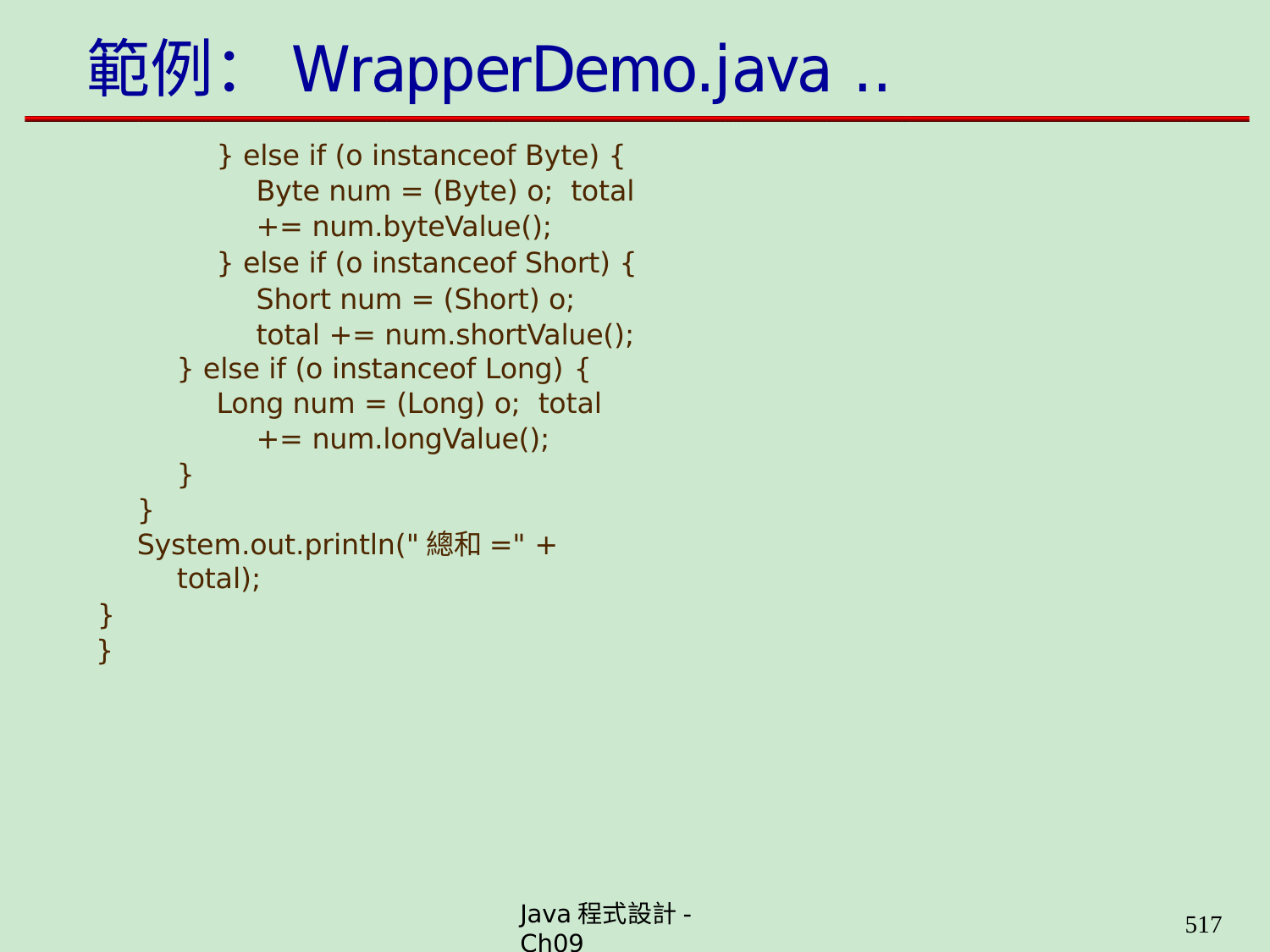

# 範例：WrapperDemo.java	..
} else if (o instanceof Byte) {  Byte num = (Byte) o;  total += num.byteValue();
} else if (o instanceof Short) {  Short num = (Short) o;  total += num.shortValue();
} else if (o instanceof Long) {
Long num = (Long) o;  total += num.longValue();
}
}
System.out.println("總和=" + total);
}
}
Java程式設計-Ch09
517